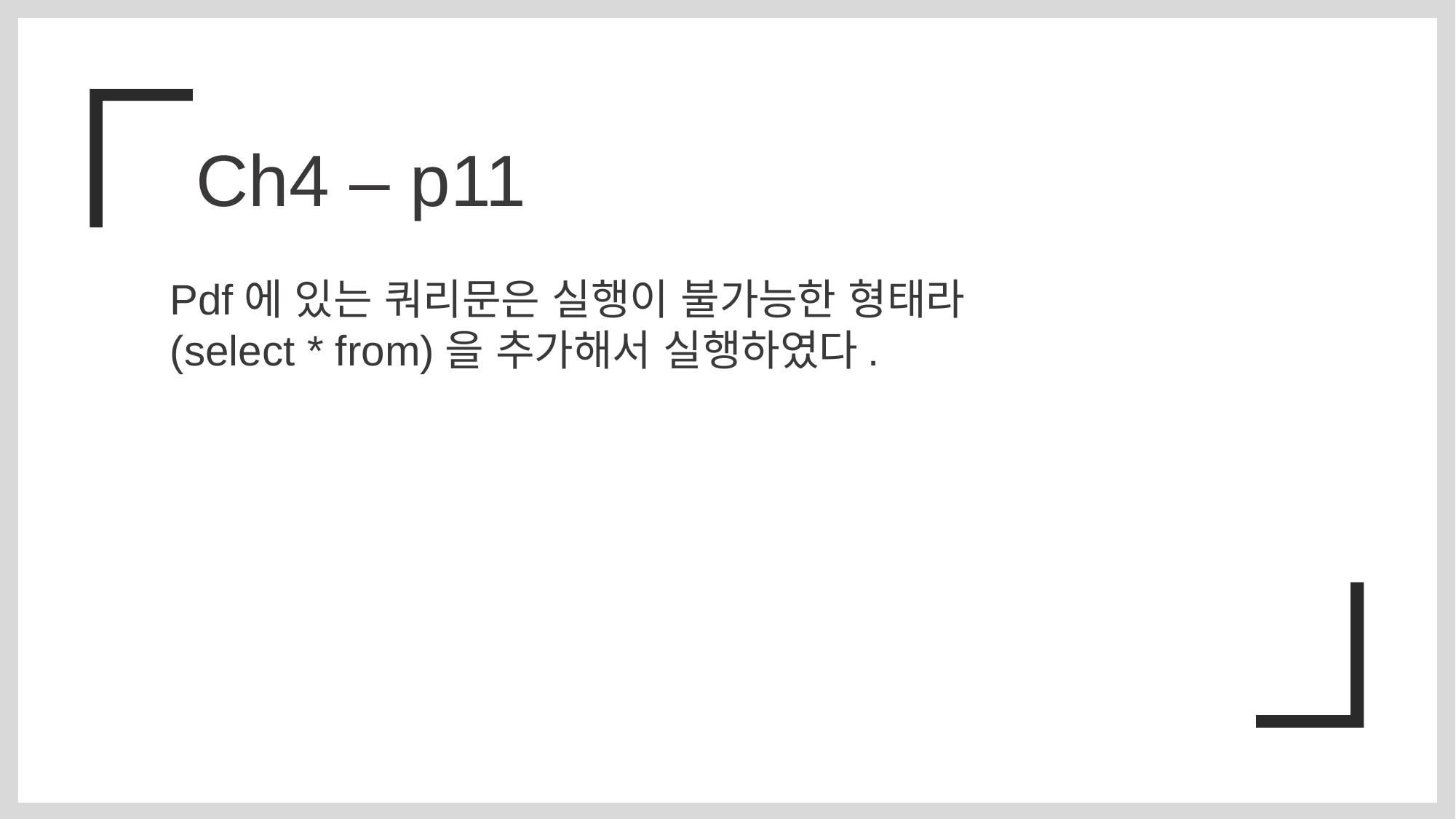

Ch4 – p11
Pdf에 있는 쿼리문은 실행이 불가능한 형태라
(select * from)을 추가해서 실행하였다.